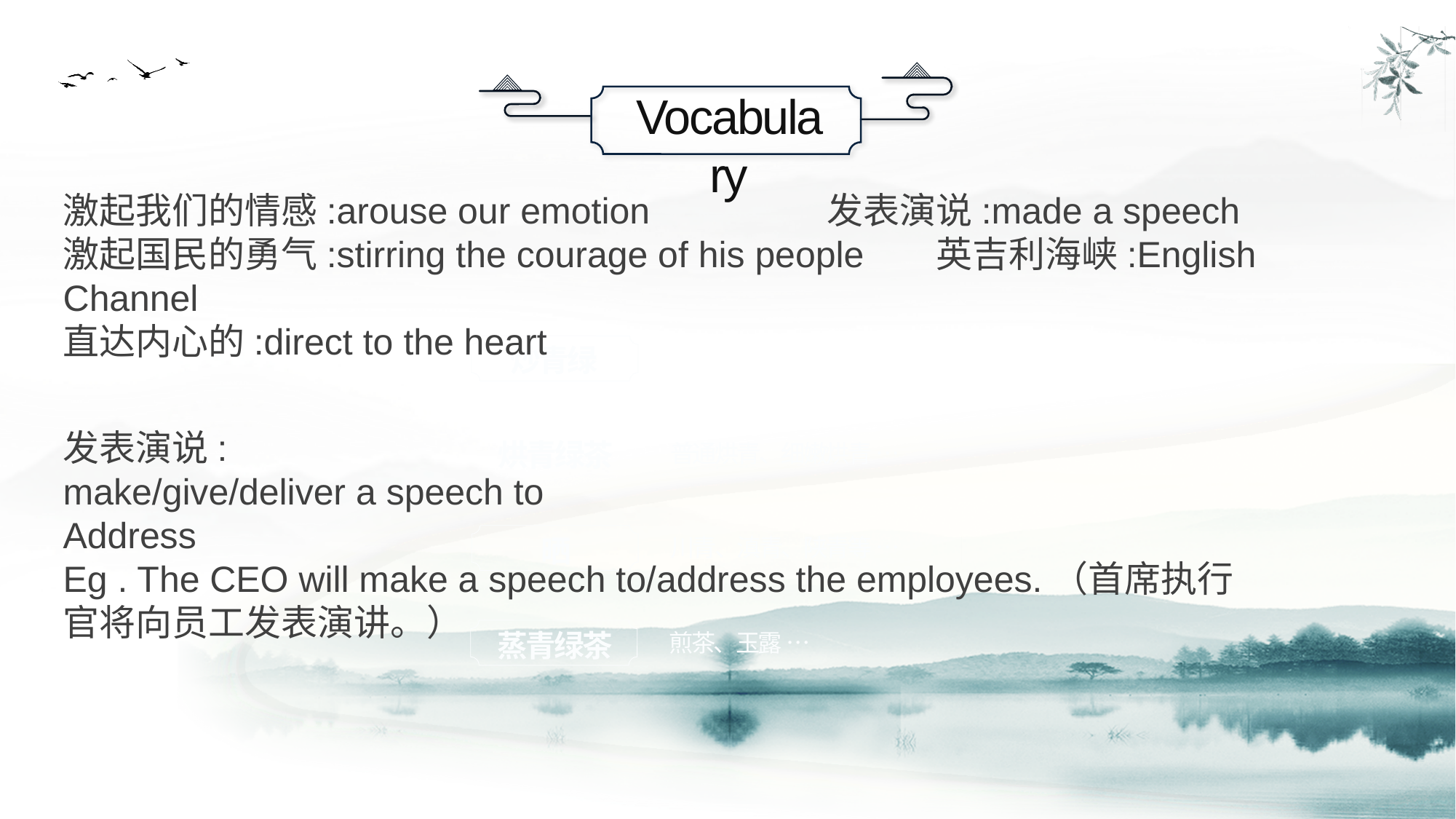

Vocabulary
激起我们的情感:arouse our emotion		发表演说:made a speech
激起国民的勇气:stirring the courage of his people	英吉利海峡:English Channel
直达内心的:direct to the heart

炒青绿
发表演说:
make/give/deliver a speech to
Address
Eg . The CEO will make a speech to/address the employees.（首席执行官将向员工发表演讲。）

烘青绿茶
普通烘青、细嫩烘青 …

川青、滇青、陕青等 …
晒

蒸青绿茶
煎茶、玉露 …